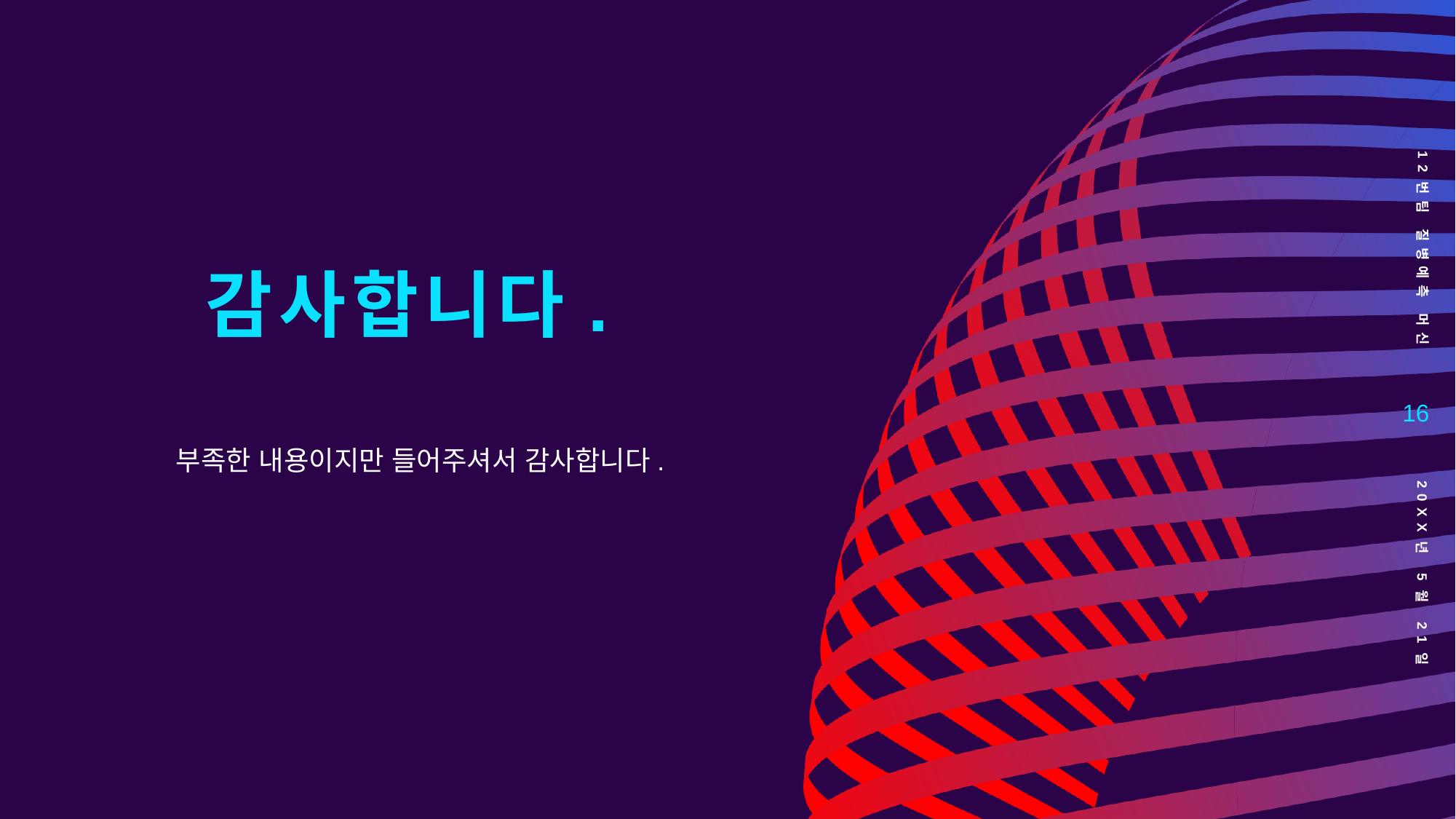

# 감사합니다.
12번팀 질병예측 머신
16
부족한 내용이지만 들어주셔서 감사합니다.

20XX년 5월 21일